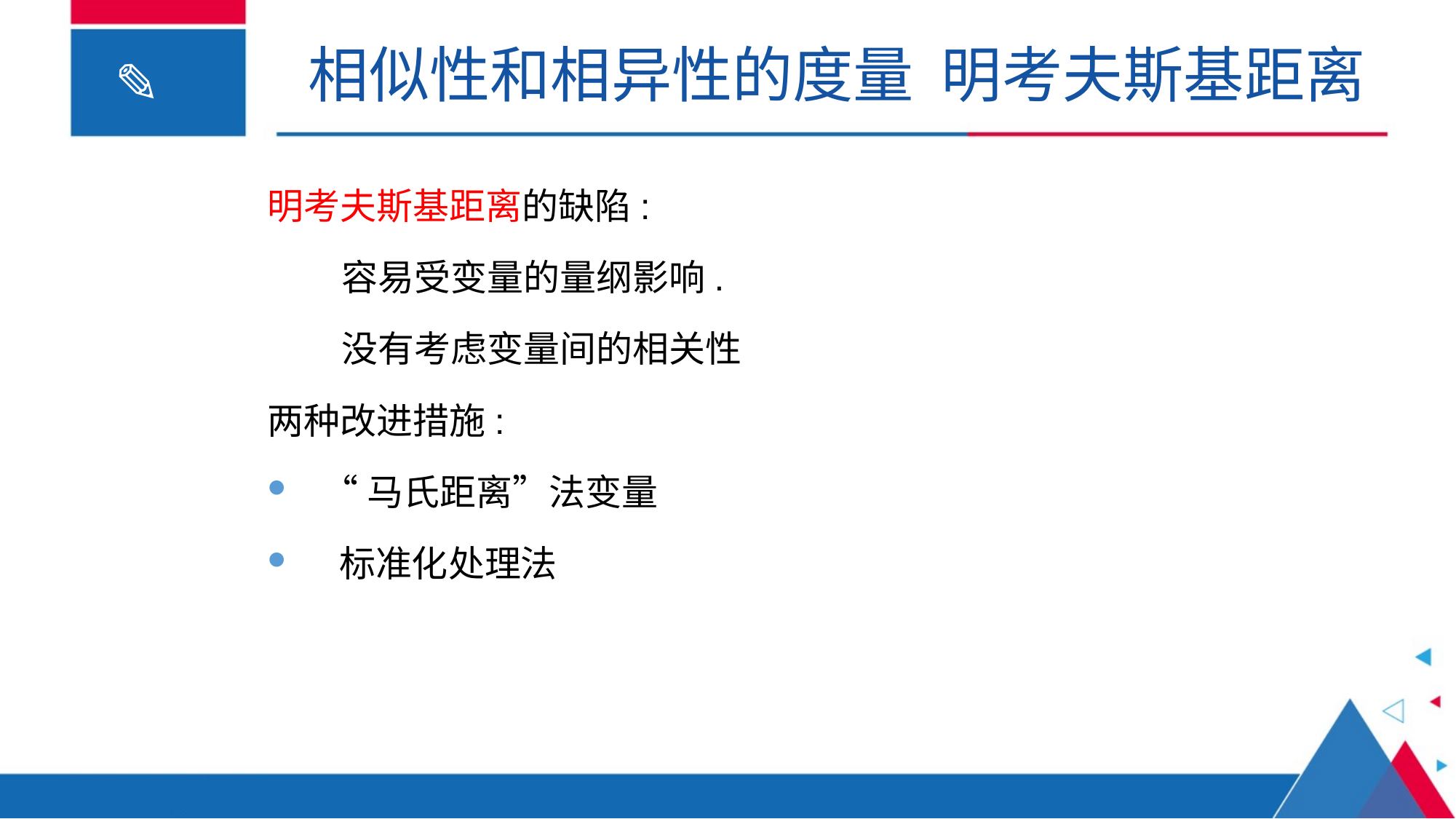

相似性和相异性的度量  明考夫斯基距离

明考夫斯基距离的缺陷:
        容易受变量的量纲影响.
        没有考虑变量间的相关性
两种改进措施:
“马氏距离”法变量
 标准化处理法